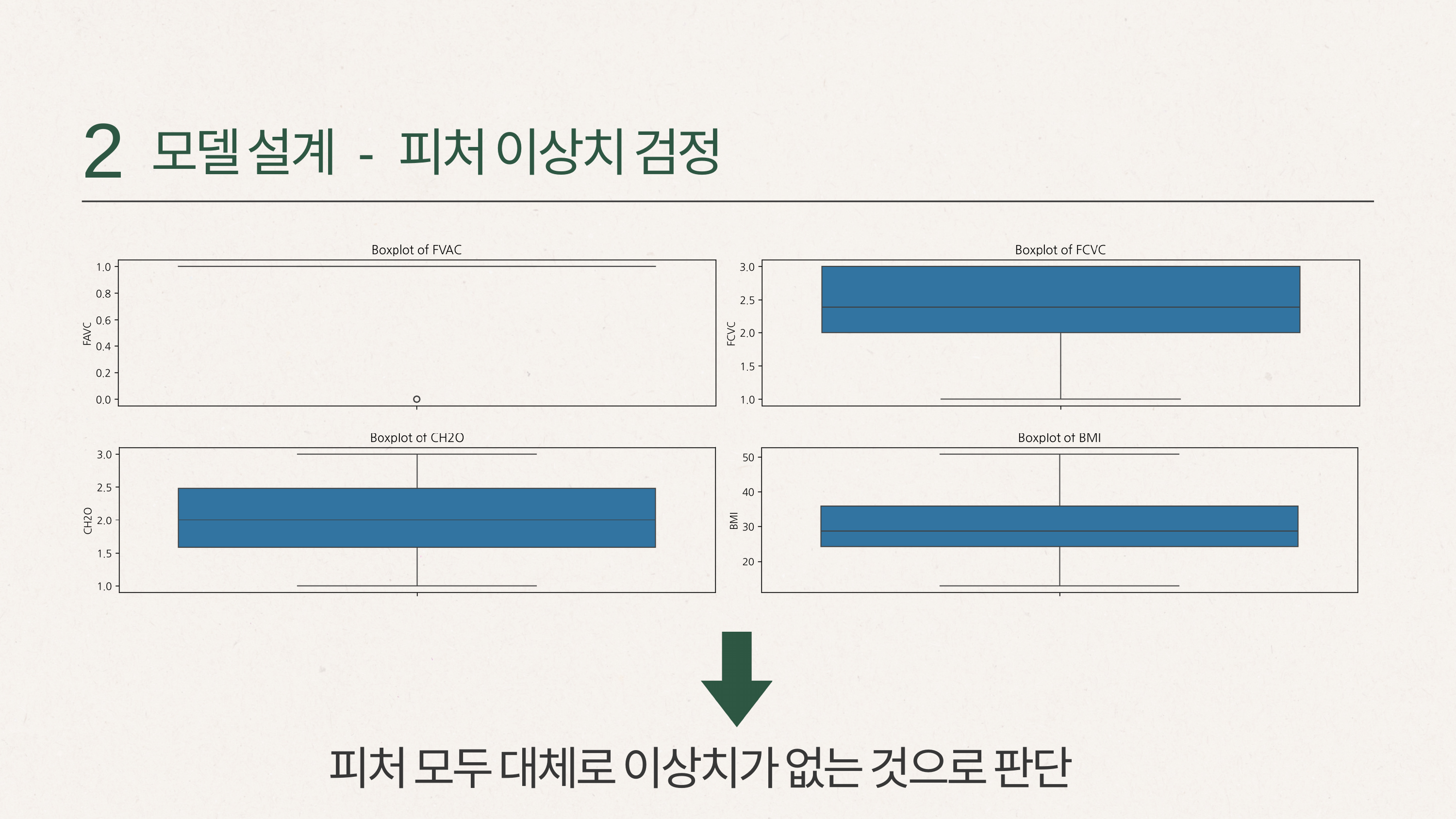

2
모델 설계 - 피처 이상치 검정

피처 모두 대체로 이상치가 없는 것으로 판단